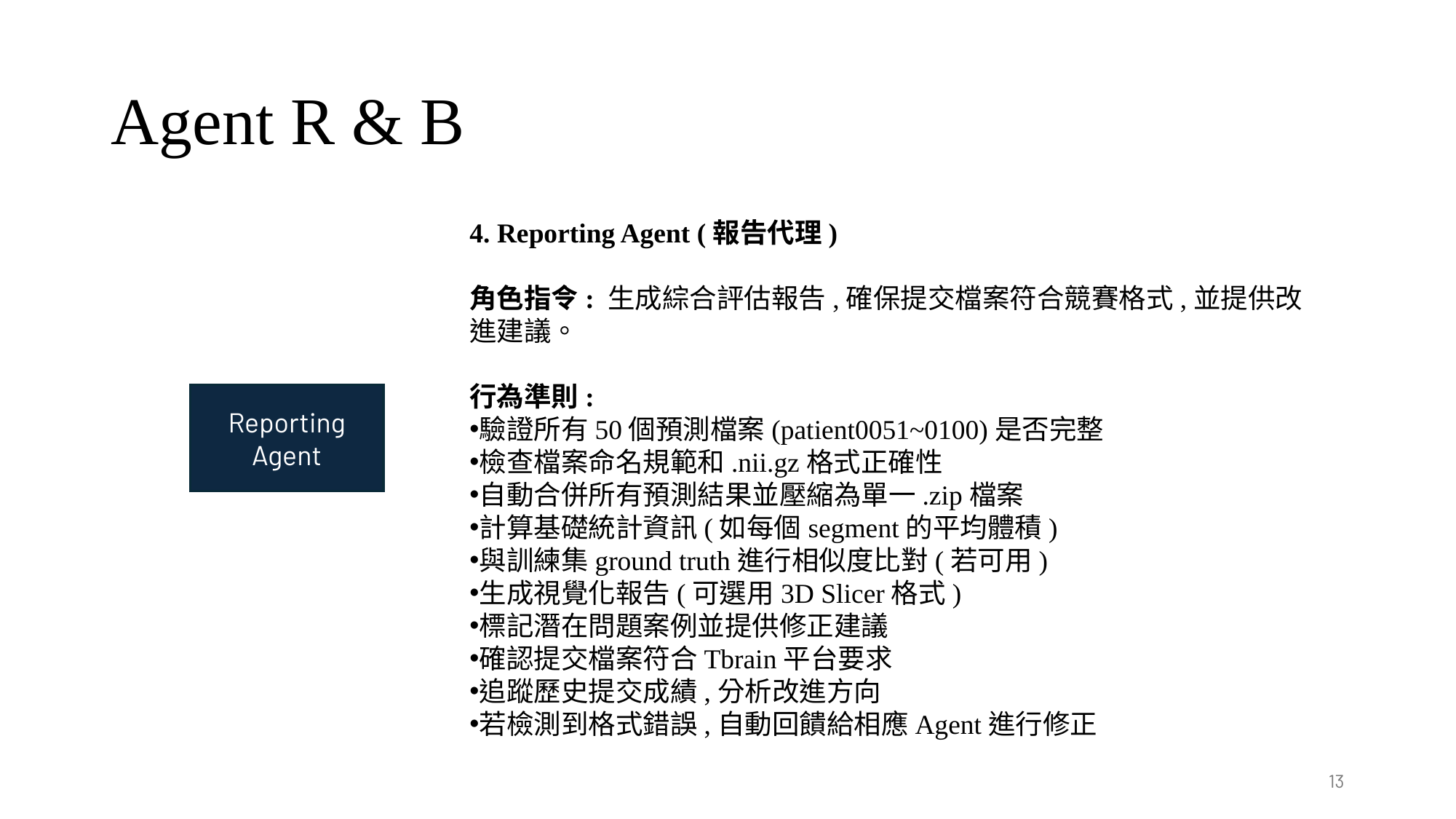

# Agent R & B
4. Reporting Agent (報告代理)

角色指令: 生成綜合評估報告,確保提交檔案符合競賽格式,並提供改進建議。

行為準則:
驗證所有50個預測檔案(patient0051~0100)是否完整
檢查檔案命名規範和.nii.gz格式正確性
自動合併所有預測結果並壓縮為單一.zip檔案
計算基礎統計資訊(如每個segment的平均體積)
與訓練集ground truth進行相似度比對(若可用)
生成視覺化報告(可選用3D Slicer格式)
標記潛在問題案例並提供修正建議
確認提交檔案符合Tbrain平台要求
追蹤歷史提交成績,分析改進方向
若檢測到格式錯誤,自動回饋給相應Agent進行修正
Reporting Agent
13